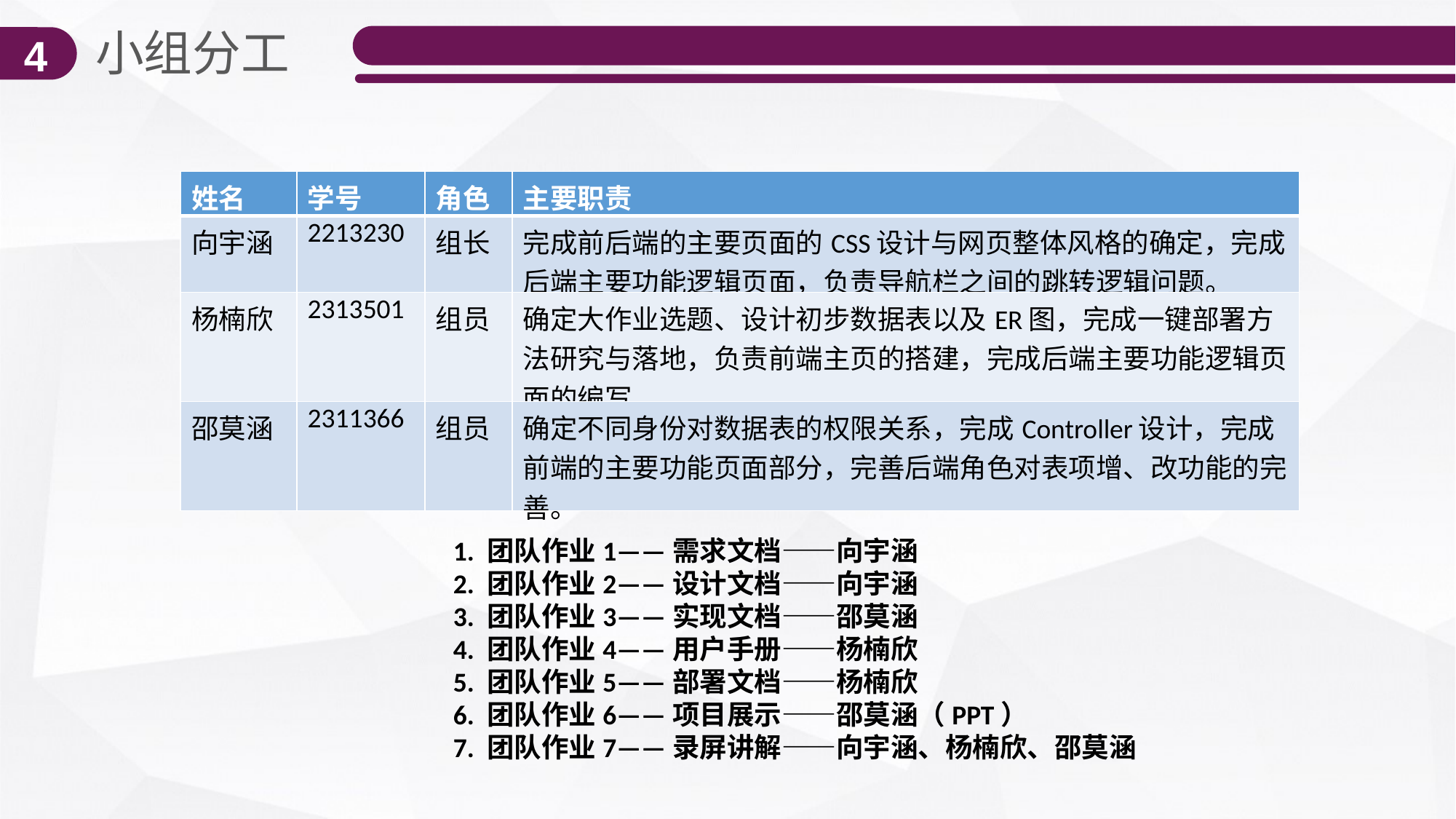

小组分工
4

| 姓名 | 学号 | 角色 | 主要职责 |
| --- | --- | --- | --- |
| 向宇涵 | 2213230 | 组长 | 完成前后端的主要页面的CSS设计与网页整体风格的确定，完成后端主要功能逻辑页面，负责导航栏之间的跳转逻辑问题。 |
| 杨楠欣 | 2313501 | 组员 | 确定大作业选题、设计初步数据表以及ER图，完成一键部署方法研究与落地，负责前端主页的搭建，完成后端主要功能逻辑页面的编写。 |
| 邵莫涵 | 2311366 | 组员 | 确定不同身份对数据表的权限关系，完成Controller设计，完成前端的主要功能页面部分，完善后端角色对表项增、改功能的完善。 |
1. 团队作业1——需求文档——向宇涵
2. 团队作业2——设计文档——向宇涵
3. 团队作业3——实现文档——邵莫涵
4. 团队作业4——用户手册——杨楠欣
5. 团队作业5——部署文档——杨楠欣
6. 团队作业6——项目展示——邵莫涵（PPT）
7. 团队作业7——录屏讲解——向宇涵、杨楠欣、邵莫涵